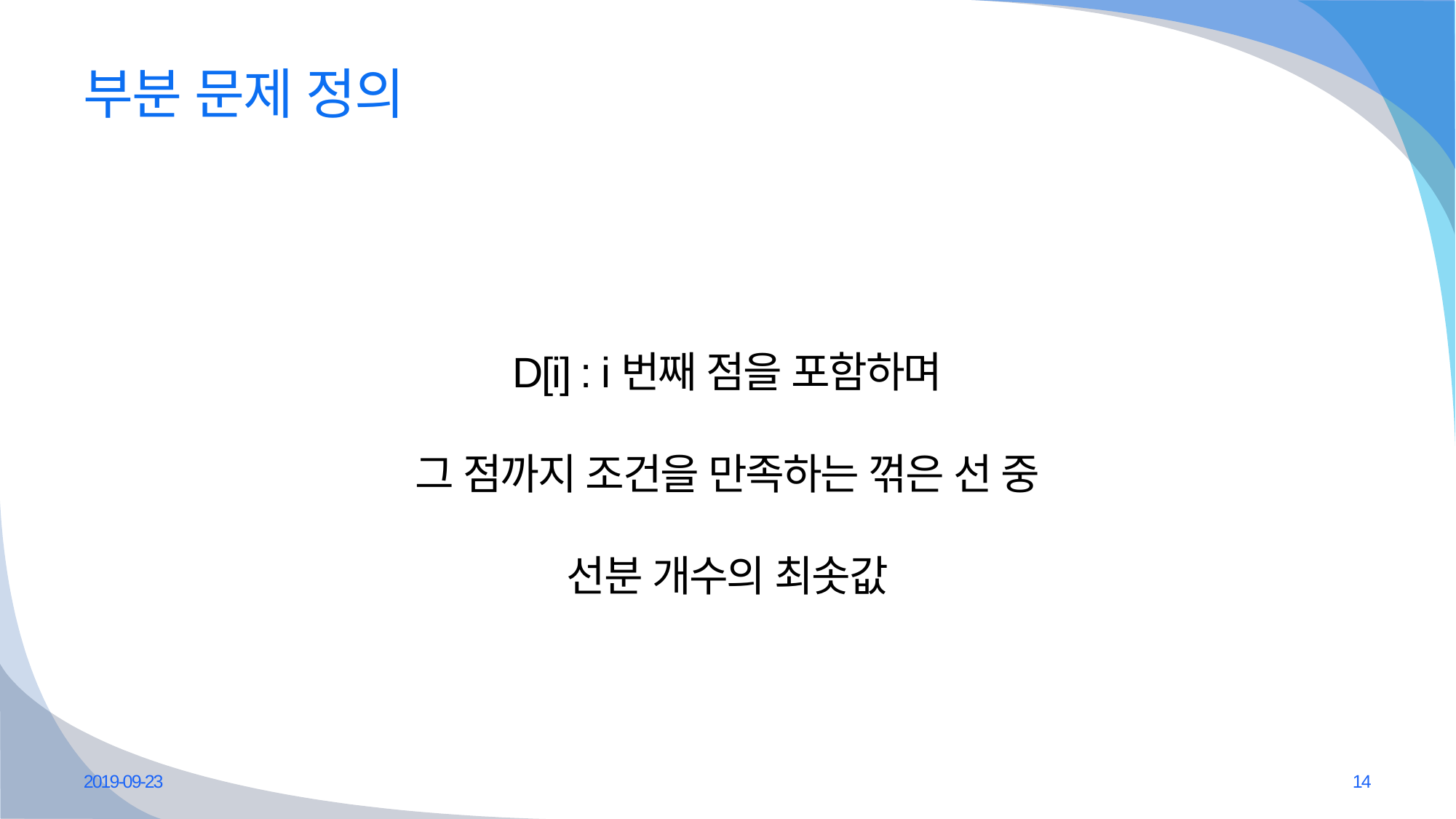

# 부분 문제 정의

D[i] : i번째 점을 포함하며
그 점까지 조건을 만족하는 꺾은 선 중
선분 개수의 최솟값
2019-09-23
14